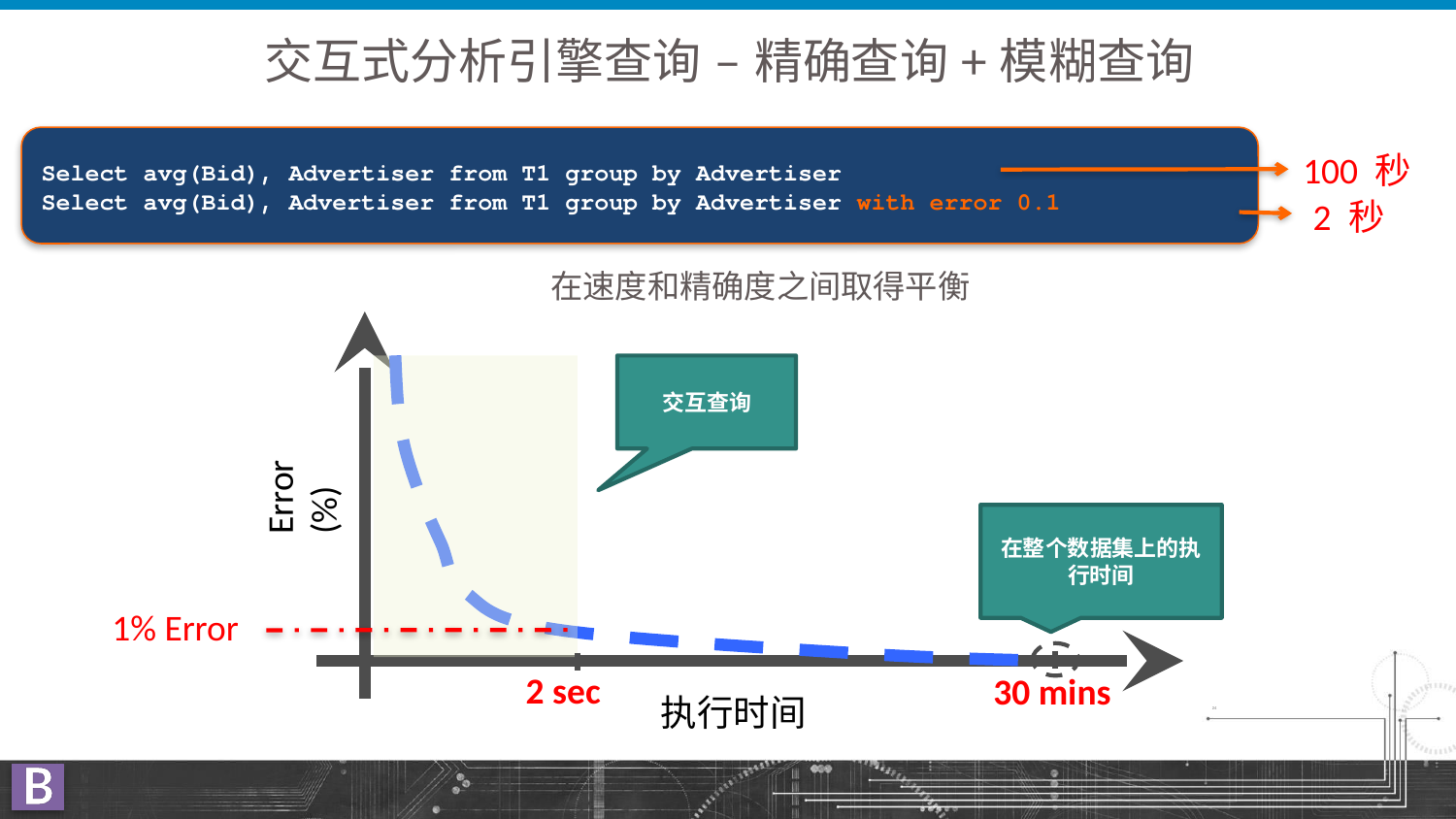

交互式分析引擎查询 – 精确查询+模糊查询
Select avg(Bid), Advertiser from T1 group by Advertiser
Select avg(Bid), Advertiser from T1 group by Advertiser with error 0.1
100 秒
2 秒
在速度和精确度之间取得平衡

交互查询
Error (%)
在整个数据集上的执行时间

2 sec
30 mins
执行时间
24
1% Error